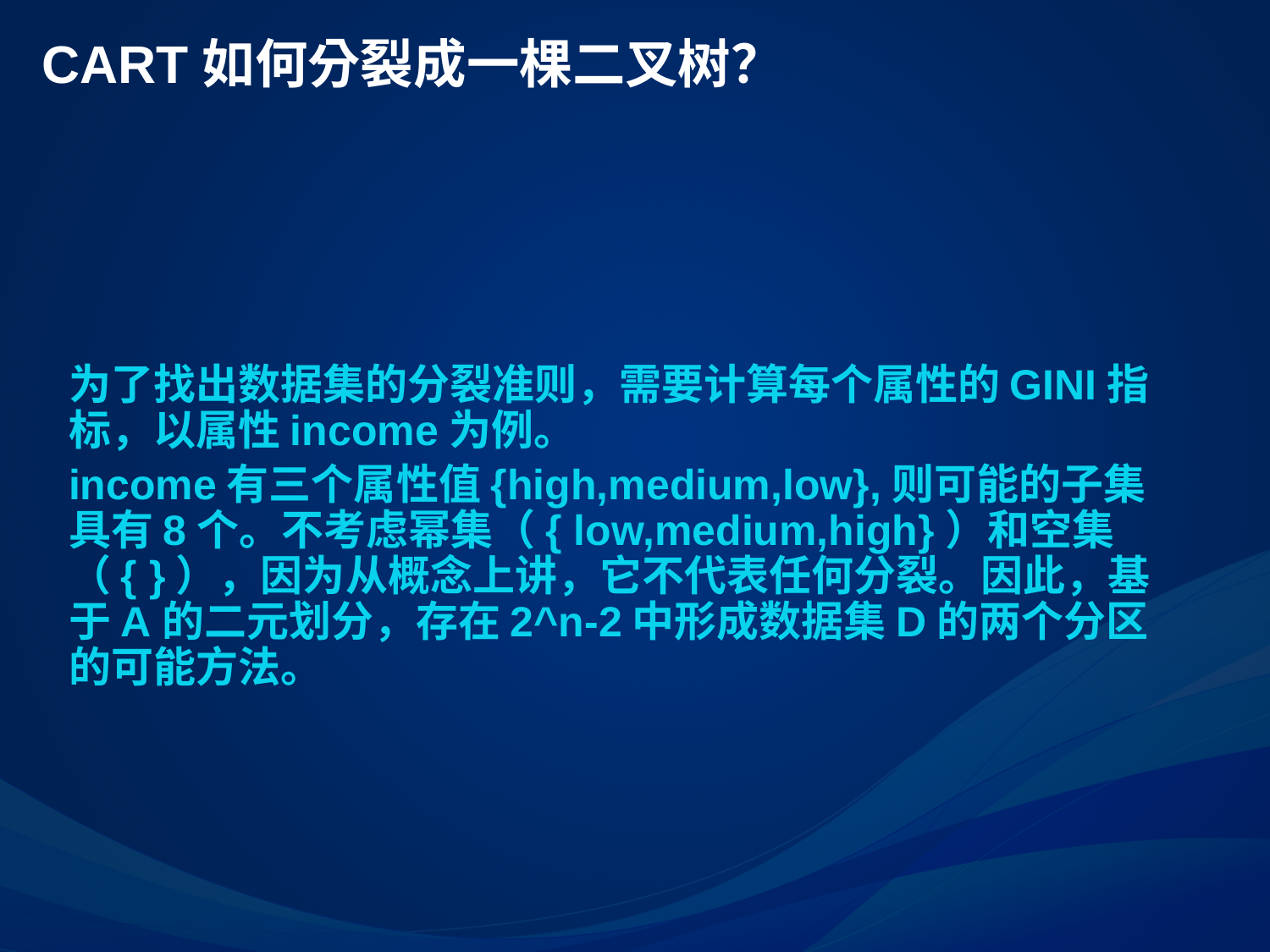

# CART如何分裂成一棵二叉树？
为了找出数据集的分裂准则，需要计算每个属性的GINI指标，以属性income为例。
income有三个属性值{high,medium,low},则可能的子集具有8个。不考虑幂集（{ low,medium,high}）和空集（{ }），因为从概念上讲，它不代表任何分裂。因此，基于A的二元划分，存在2^n-2中形成数据集D的两个分区的可能方法。